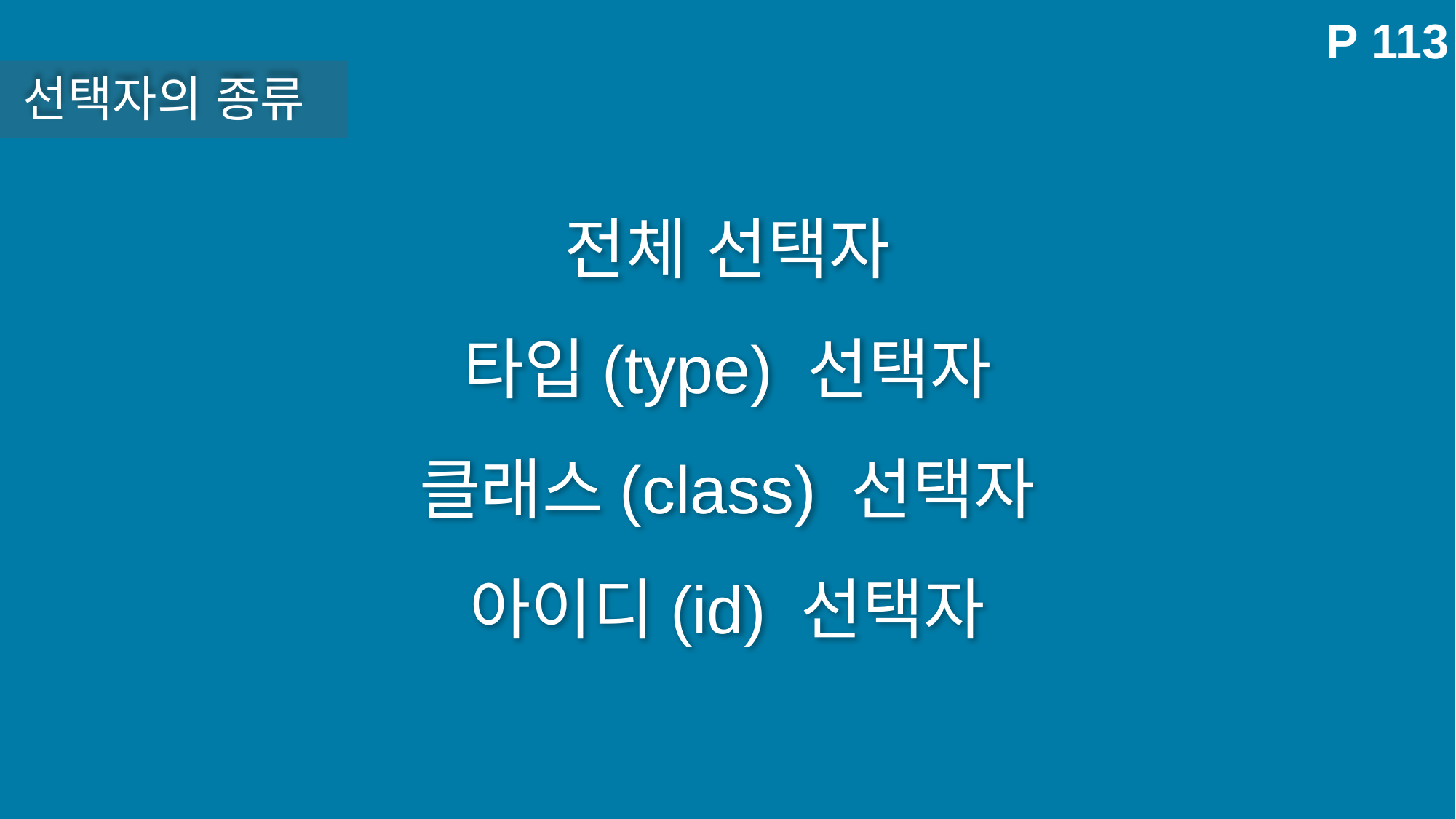

P 113

선택자의 종류
전체 선택자
타입(type) 선택자
클래스(class) 선택자
아이디(id) 선택자